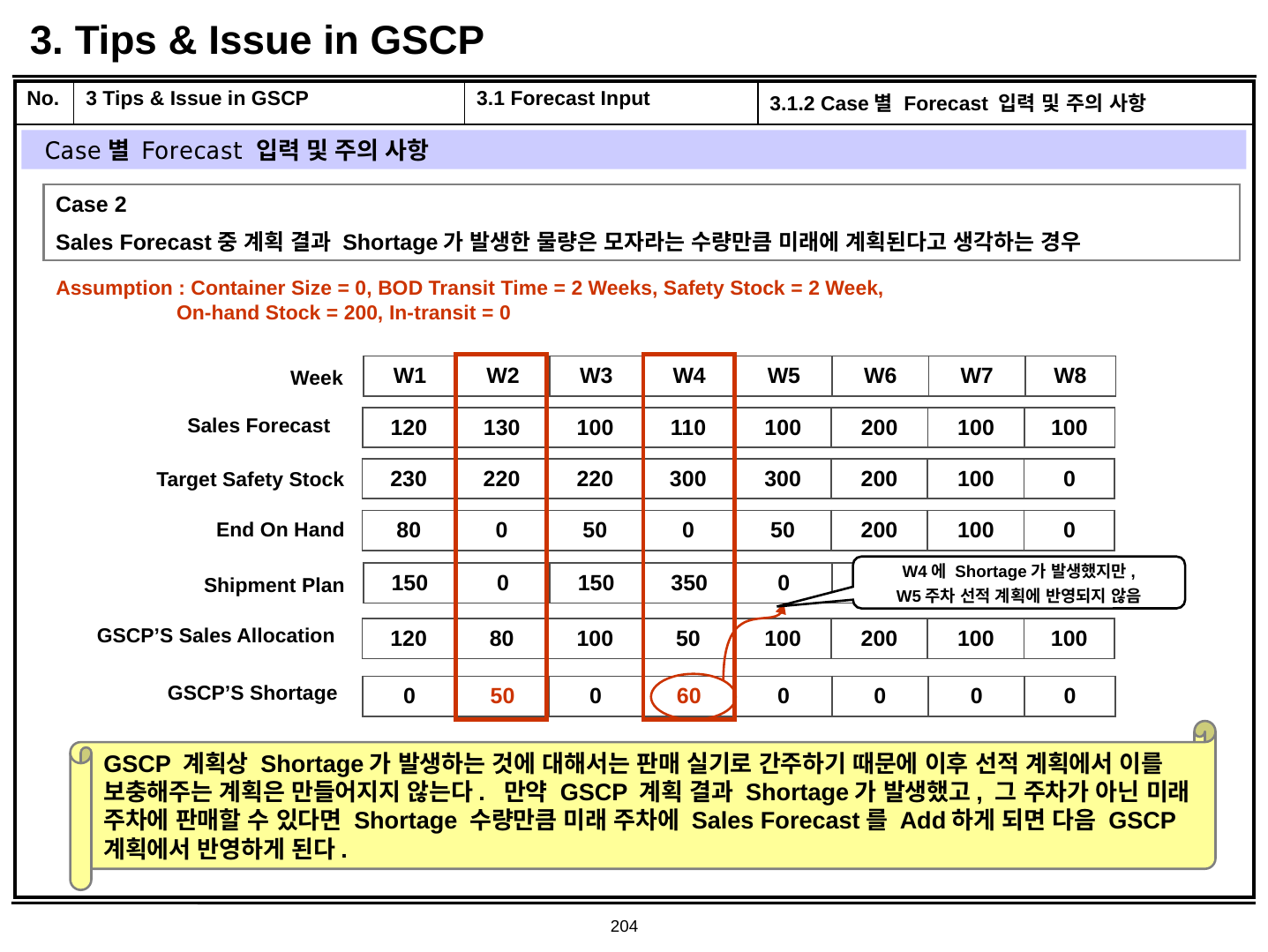

# 3. Tips & Issue in GSCP
| No. | 3 Tips & Issue in GSCP | 3.1 Forecast Input | 3.1.2 Case별 Forecast 입력 및 주의 사항 |
| --- | --- | --- | --- |
|  |  |  |  |
Case별 Forecast 입력 및 주의 사항
Case 2
Sales Forecast중 계획 결과 Shortage가 발생한 물량은 모자라는 수량만큼 미래에 계획된다고 생각하는 경우
Assumption : Container Size = 0, BOD Transit Time = 2 Weeks, Safety Stock = 2 Week,
                     On-hand Stock = 200, In-transit = 0

| W1 | W2 | W3 | W4 | W5 | W6 | W7 | W8 |
| --- | --- | --- | --- | --- | --- | --- | --- |
Week
Sales Forecast
| 120 | 130 | 100 | 110 | 100 | 200 | 100 | 100 |
| --- | --- | --- | --- | --- | --- | --- | --- |
| 230 | 220 | 220 | 300 | 300 | 200 | 100 | 0 |
| --- | --- | --- | --- | --- | --- | --- | --- |
Target Safety Stock
| 80 | 0 | 50 | 0 | 50 | 200 | 100 | 0 |
| --- | --- | --- | --- | --- | --- | --- | --- |
End On Hand
W4에 Shortage가 발생했지만,
 W5주차 선적 계획에 반영되지 않음
| 150 | 0 | 150 | 350 | 0 |  |  |  |
| --- | --- | --- | --- | --- | --- | --- | --- |
Shipment Plan
GSCP’S Sales Allocation
| 120 | 80 | 100 | 50 | 100 | 200 | 100 | 100 |
| --- | --- | --- | --- | --- | --- | --- | --- |
GSCP’S Shortage

| 0 | 50 | 0 | 60 | 0 | 0 | 0 | 0 |
| --- | --- | --- | --- | --- | --- | --- | --- |
GSCP 계획상 Shortage가 발생하는 것에 대해서는 판매 실기로 간주하기 때문에 이후 선적 계획에서 이를 보충해주는 계획은 만들어지지 않는다.  만약 GSCP 계획 결과 Shortage가 발생했고, 그 주차가 아닌 미래 주차에 판매할 수 있다면 Shortage 수량만큼 미래 주차에 Sales Forecast를 Add하게 되면 다음 GSCP 계획에서 반영하게 된다.
204